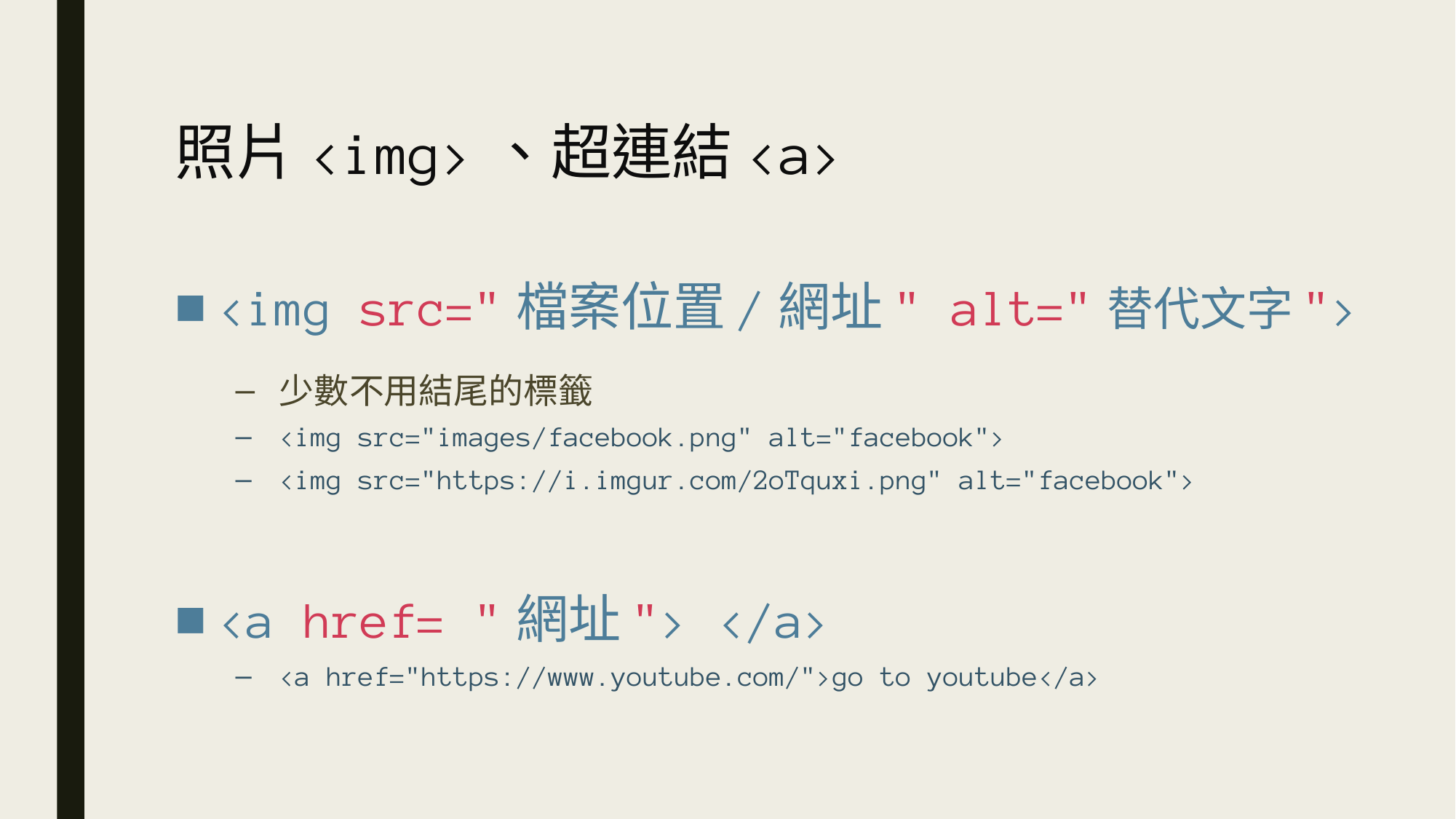

# 照片<img>、超連結<a>
<img src="檔案位置/網址" alt="替代文字">
少數不用結尾的標籤
<img src="images/facebook.png" alt="facebook">
<img src="https://i.imgur.com/2oTquxi.png" alt="facebook">

<a href= "網址"> </a>
<a href="https://www.youtube.com/">go to youtube</a>